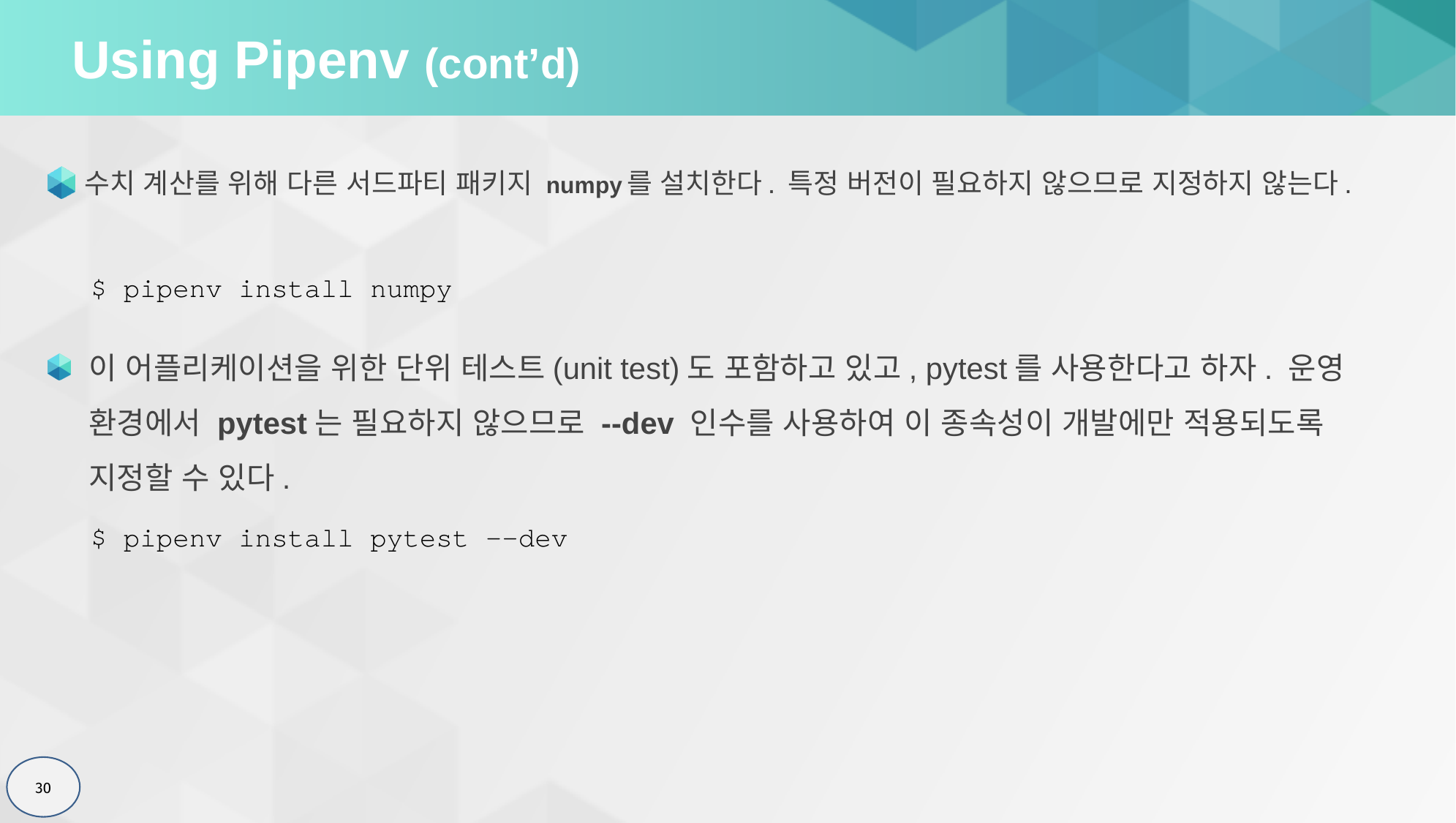

# Using Pipenv (cont’d)
수치 계산를 위해 다른 서드파티 패키지 numpy를 설치한다. 특정 버전이 필요하지 않으므로 지정하지 않는다.
$ pipenv install numpy
이 어플리케이션을 위한 단위 테스트(unit test)도 포함하고 있고, pytest를 사용한다고 하자. 운영 환경에서 pytest는 필요하지 않으므로 --dev 인수를 사용하여 이 종속성이 개발에만 적용되도록 지정할 수 있다.
$ pipenv install pytest --dev